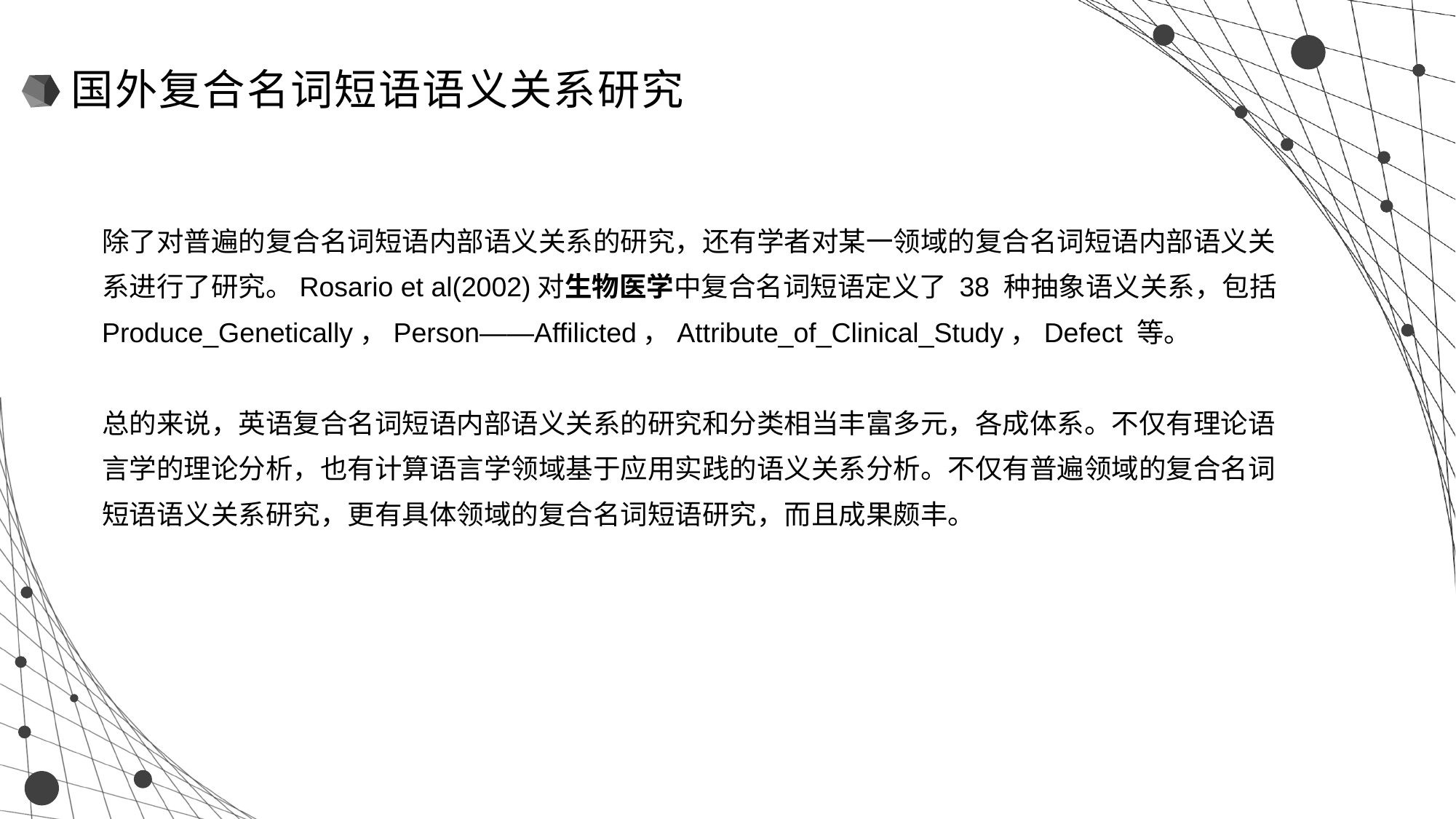

国外复合名词短语语义关系研究

除了对普遍的复合名词短语内部语义关系的研究，还有学者对某一领域的复合名词短语内部语义关系进行了研究。Rosario et al(2002)对生物医学中复合名词短语定义了 38 种抽象语义关系，包括 Produce_Genetically，Person——Affilicted，Attribute_of_Clinical_Study，Defect 等。

总的来说，英语复合名词短语内部语义关系的研究和分类相当丰富多元，各成体系。不仅有理论语言学的理论分析，也有计算语言学领域基于应用实践的语义关系分析。不仅有普遍领域的复合名词短语语义关系研究，更有具体领域的复合名词短语研究，而且成果颇丰。